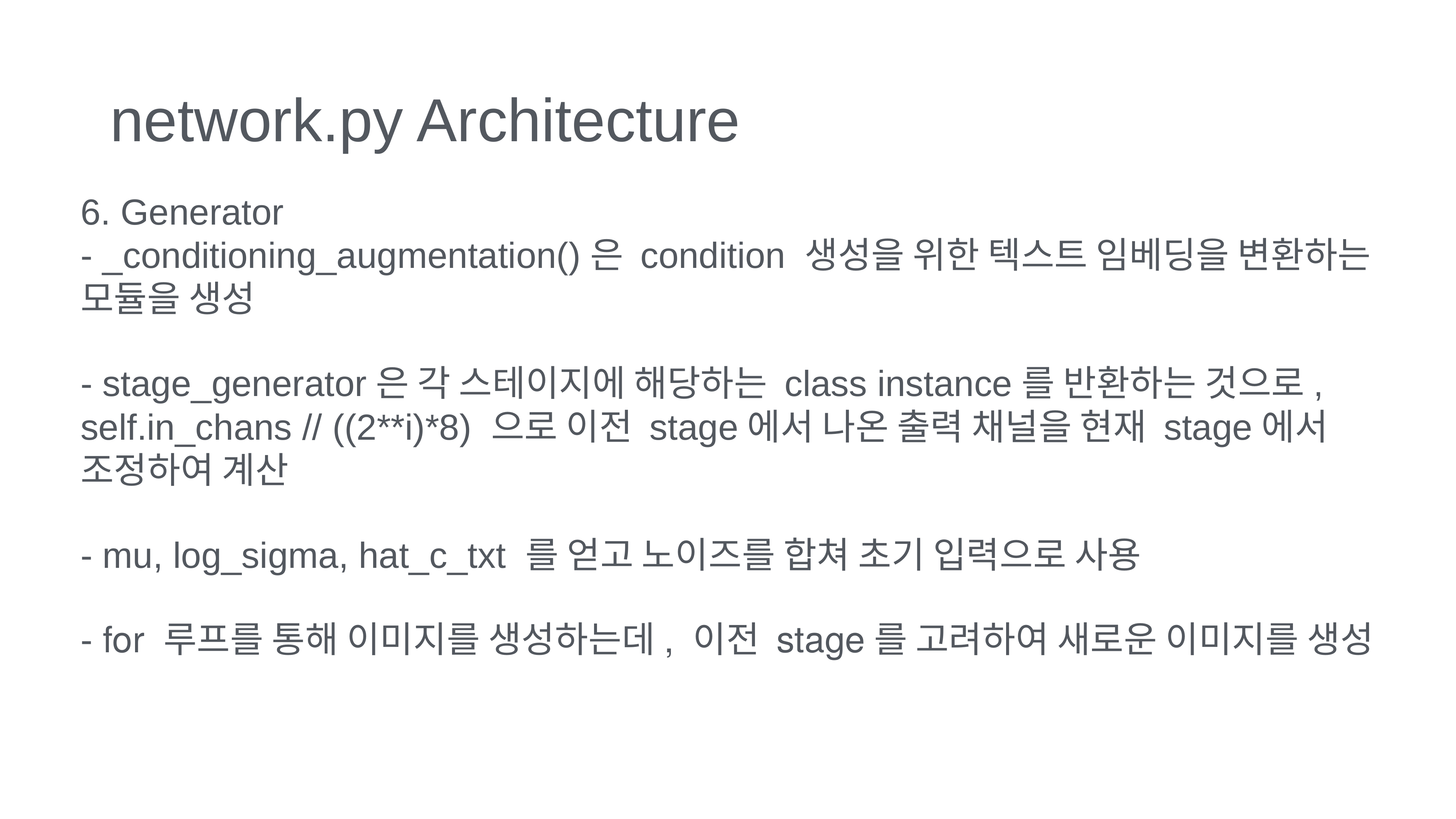

# network.py Architecture
6. Generator
- _conditioning_augmentation()은 condition 생성을 위한 텍스트 임베딩을 변환하는 모듈을 생성
- stage_generator은 각 스테이지에 해당하는 class instance를 반환하는 것으로, self.in_chans // ((2**i)*8) 으로 이전 stage에서 나온 출력 채널을 현재 stage에서 조정하여 계산
- mu, log_sigma, hat_c_txt 를 얻고 노이즈를 합쳐 초기 입력으로 사용
- for 루프를 통해 이미지를 생성하는데, 이전 stage를 고려하여 새로운 이미지를 생성